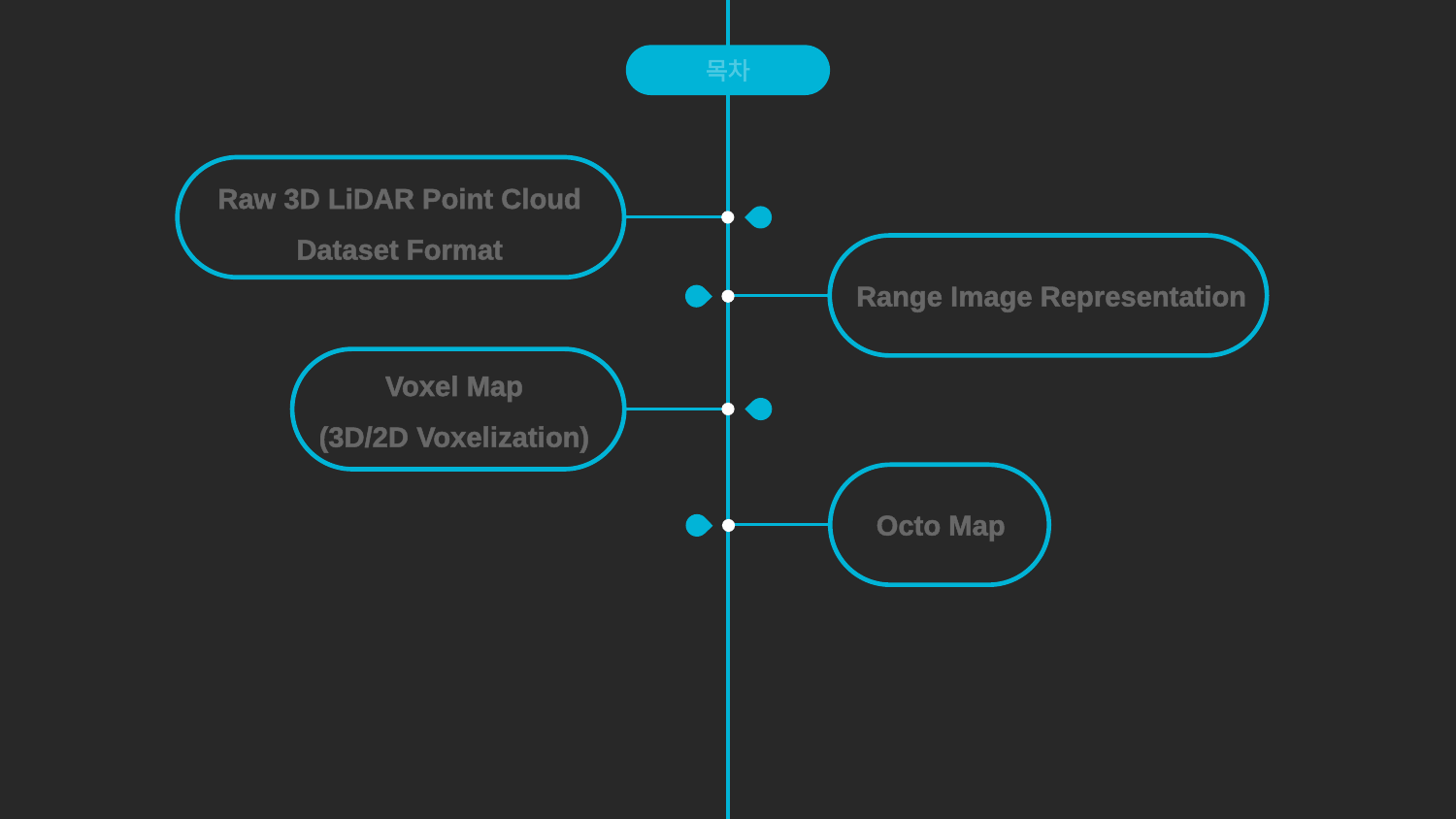

목차
Raw 3D LiDAR Point Cloud
Dataset Format

Range Image Representation

Voxel Map
(3D/2D Voxelization)

Octo Map